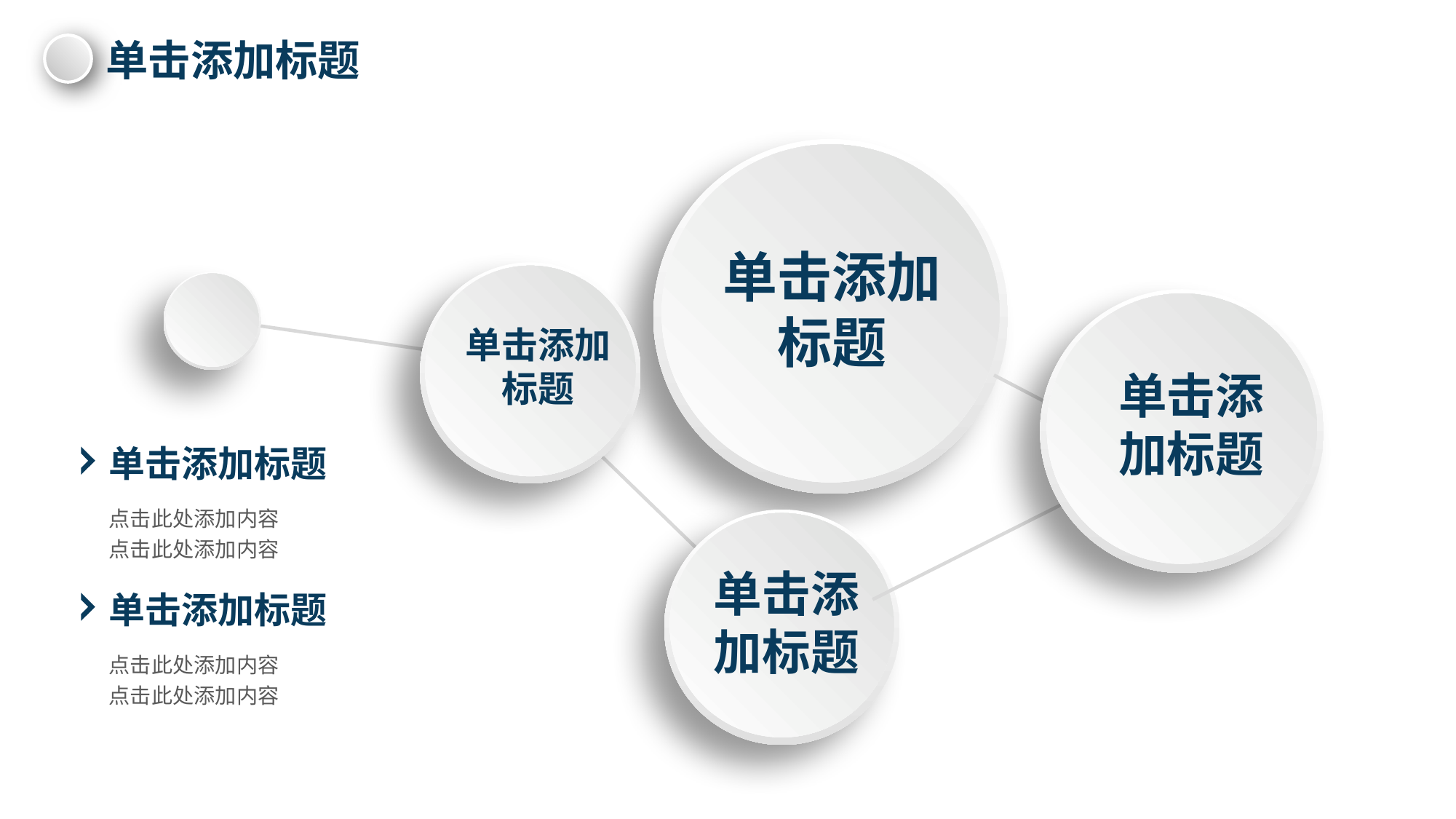

单击添加标题

单击添加标题

单击添加标题
单击添加标题
单击添加标题

点击此处添加内容
点击此处添加内容

单击添加标题
单击添加标题

点击此处添加内容
点击此处添加内容